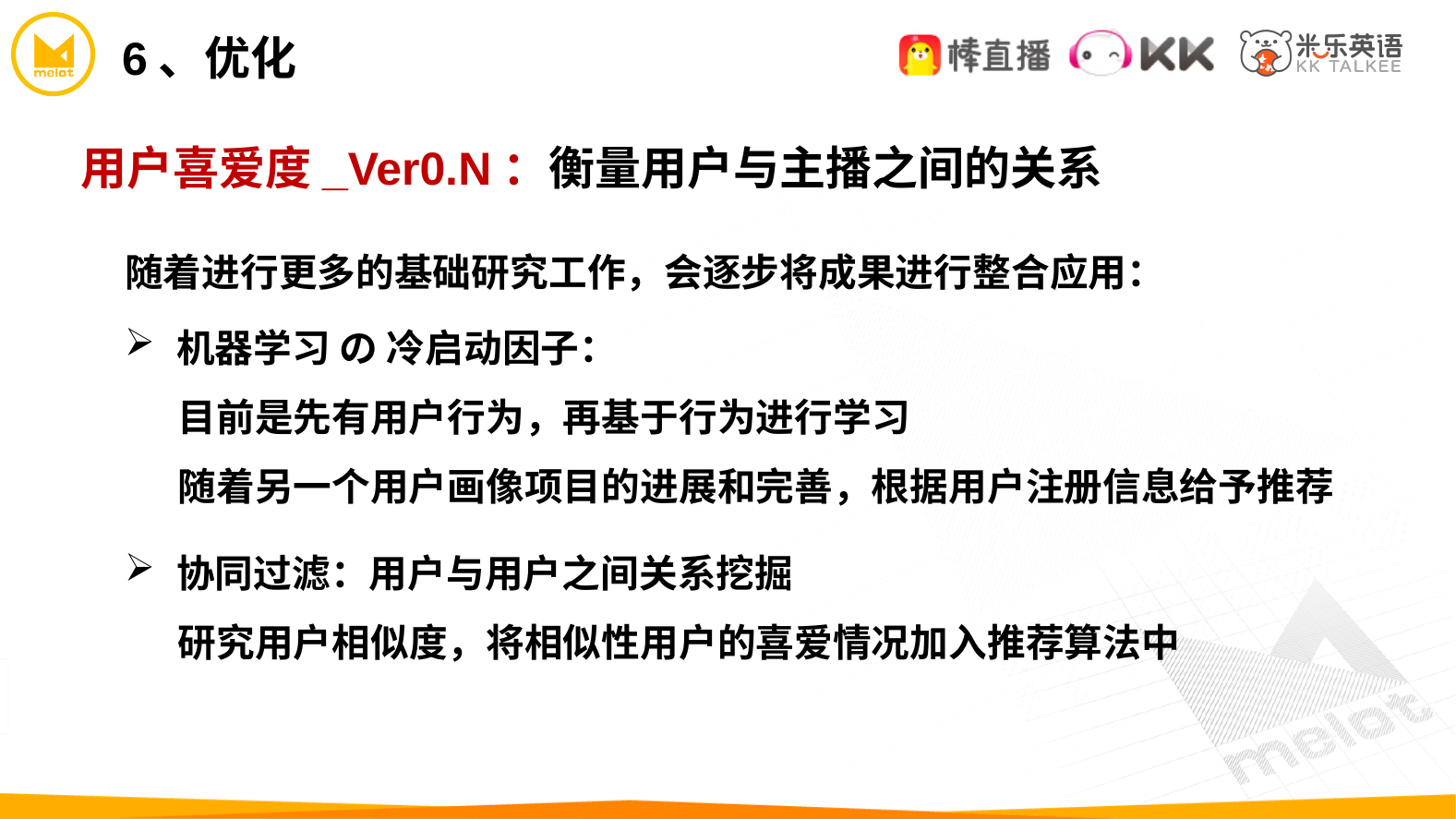

6、优化
用户喜爱度_Ver0.N：衡量用户与主播之间的关系
随着进行更多的基础研究工作，会逐步将成果进行整合应用：
机器学习 の 冷启动因子：
     目前是先有用户行为，再基于行为进行学习
     随着另一个用户画像项目的进展和完善，根据用户注册信息给予推荐
协同过滤：用户与用户之间关系挖掘
     研究用户相似度，将相似性用户的喜爱情况加入推荐算法中